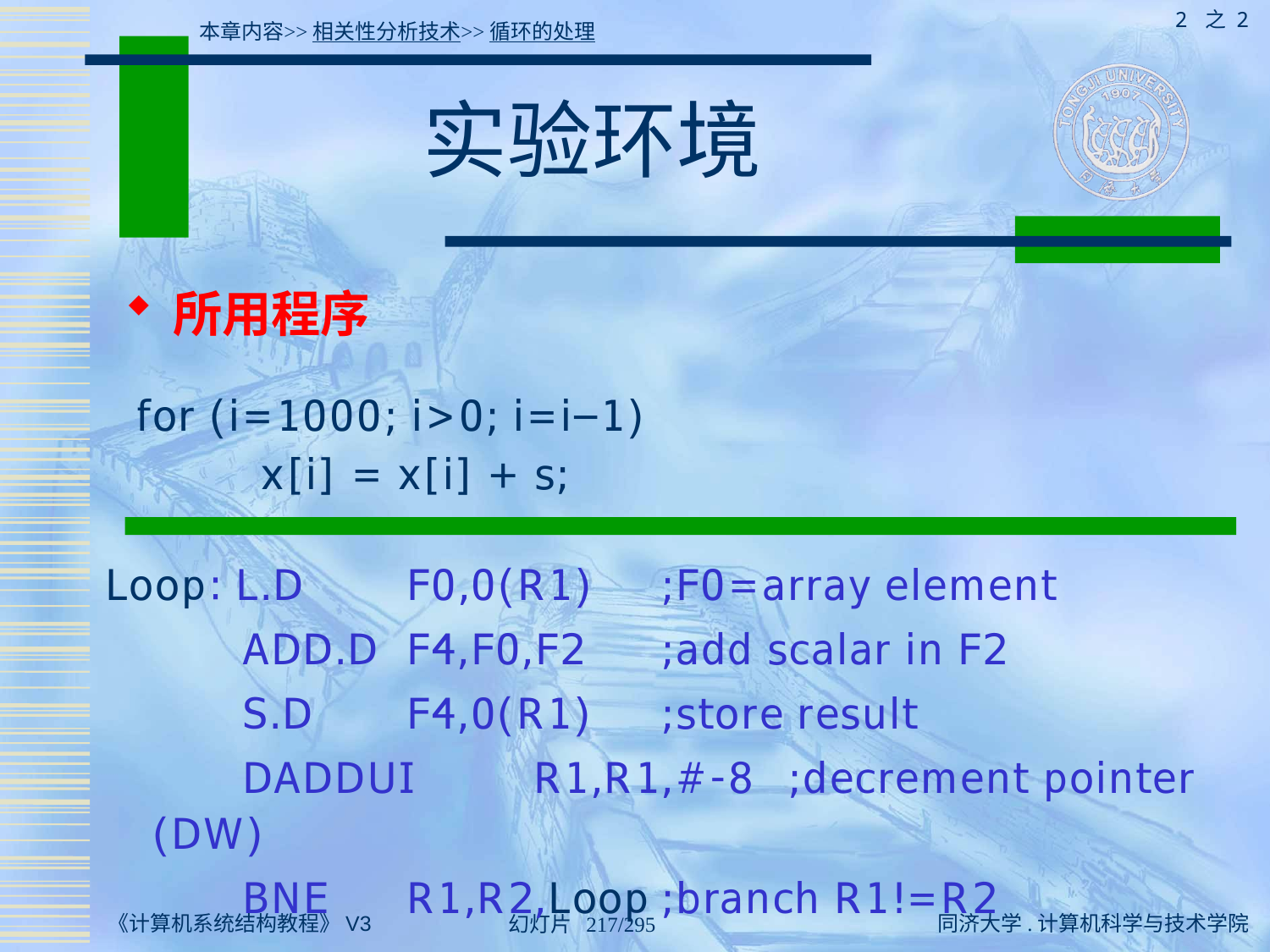

2 之 2
本章内容>>相关性分析技术>>循环的处理
# 实验环境
所用程序
for (i=1000; i>0; i=i–1)
          x[i] = x[i] + s;

Loop: L.D	F0,0(R1)	;F0=array element
           ADD.D	F4,F0,F2	;add scalar in F2
           S.D	F4,0(R1)	;store result
           DADDUI	R1,R1,#-8	;decrement pointer (DW)
           BNE	R1,R2,Loop	;branch R1!=R2